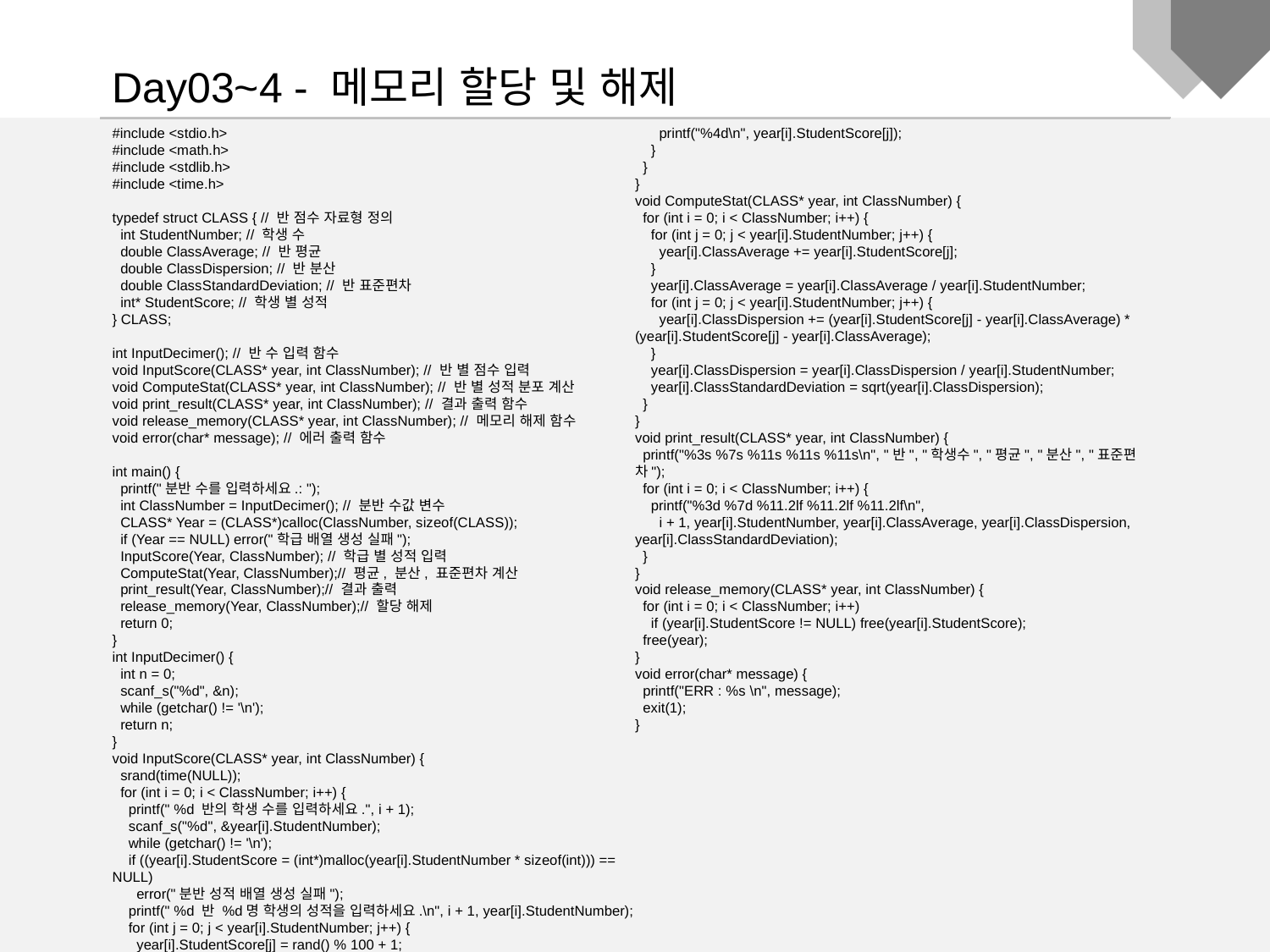

Day03~4 - 메모리 할당 및 해제
#include <stdio.h>
#include <math.h>
#include <stdlib.h>
#include <time.h>

typedef struct CLASS { // 반 점수 자료형 정의
  int StudentNumber; // 학생 수
  double ClassAverage; // 반 평균
  double ClassDispersion; // 반 분산
  double ClassStandardDeviation; // 반 표준편차
  int* StudentScore; // 학생 별 성적
} CLASS;

int InputDecimer(); // 반 수 입력 함수
void InputScore(CLASS* year, int ClassNumber); // 반 별 점수 입력
void ComputeStat(CLASS* year, int ClassNumber); // 반 별 성적 분포 계산
void print_result(CLASS* year, int ClassNumber); // 결과 출력 함수
void release_memory(CLASS* year, int ClassNumber); // 메모리 해제 함수
void error(char* message); // 에러 출력 함수

int main() {
  printf("분반 수를 입력하세요.: ");
  int ClassNumber = InputDecimer(); // 분반 수값 변수
  CLASS* Year = (CLASS*)calloc(ClassNumber, sizeof(CLASS));
  if (Year == NULL) error("학급 배열 생성 실패");
  InputScore(Year, ClassNumber); // 학급 별 성적 입력
  ComputeStat(Year, ClassNumber);// 평균, 분산, 표준편차 계산
  print_result(Year, ClassNumber);// 결과 출력
  release_memory(Year, ClassNumber);// 할당 해제
  return 0;
}
int InputDecimer() {
  int n = 0;
  scanf_s("%d", &n);
  while (getchar() != '\n');
  return n;
}
void InputScore(CLASS* year, int ClassNumber) {
  srand(time(NULL));
  for (int i = 0; i < ClassNumber; i++) {
    printf(" %d 반의 학생 수를 입력하세요.", i + 1);
    scanf_s("%d", &year[i].StudentNumber);
    while (getchar() != '\n');
    if ((year[i].StudentScore = (int*)malloc(year[i].StudentNumber * sizeof(int))) == NULL)
      error("분반 성적 배열 생성 실패");
    printf(" %d 반 %d명 학생의 성적을 입력하세요.\n", i + 1, year[i].StudentNumber);
    for (int j = 0; j < year[i].StudentNumber; j++) {
      year[i].StudentScore[j] = rand() % 100 + 1;
      printf("%4d\n", year[i].StudentScore[j]);
    }
  }
}
void ComputeStat(CLASS* year, int ClassNumber) {
  for (int i = 0; i < ClassNumber; i++) {
    for (int j = 0; j < year[i].StudentNumber; j++) {
      year[i].ClassAverage += year[i].StudentScore[j];
    }
    year[i].ClassAverage = year[i].ClassAverage / year[i].StudentNumber;
    for (int j = 0; j < year[i].StudentNumber; j++) {
      year[i].ClassDispersion += (year[i].StudentScore[j] - year[i].ClassAverage) * (year[i].StudentScore[j] - year[i].ClassAverage);
    }
    year[i].ClassDispersion = year[i].ClassDispersion / year[i].StudentNumber;
    year[i].ClassStandardDeviation = sqrt(year[i].ClassDispersion);
  }
}
void print_result(CLASS* year, int ClassNumber) {
  printf("%3s %7s %11s %11s %11s\n", "반", "학생수", "평균", "분산", "표준편차");
  for (int i = 0; i < ClassNumber; i++) {
    printf("%3d %7d %11.2lf %11.2lf %11.2lf\n",
      i + 1, year[i].StudentNumber, year[i].ClassAverage, year[i].ClassDispersion, year[i].ClassStandardDeviation);
  }
}
void release_memory(CLASS* year, int ClassNumber) {
  for (int i = 0; i < ClassNumber; i++)
    if (year[i].StudentScore != NULL) free(year[i].StudentScore);
  free(year);
}
void error(char* message) {
  printf("ERR : %s \n", message);
  exit(1);
}